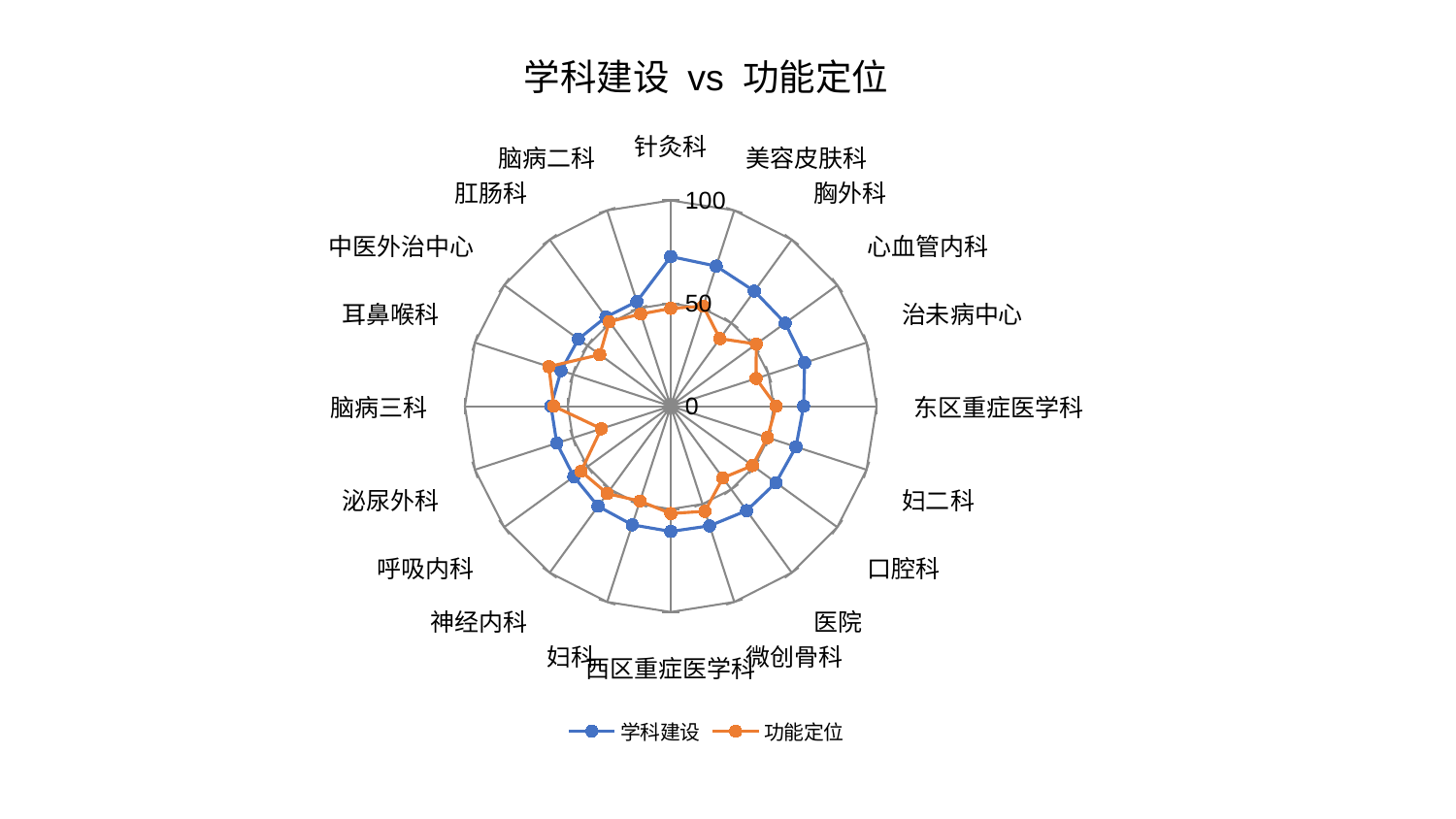

### Chart: 学科建设 vs 功能定位

| Category | 学科建设 | 功能定位 |
|---|---|---|
| 针灸科 | 72.71394706399975 | 47.53995029037269 |
| 美容皮肤科 | 71.56933408587862 | 51.05512837706424 |
| 胸外科 | 69.11666576775397 | 40.59508551864724 |
| 心血管内科 | 68.72284570403382 | 51.37703243817392 |
| 治未病中心 | 68.39875391013786 | 43.565481753819356 |
| 东区重症医学科 | 64.54049732158323 | 51.23046449693494 |
| 妇二科 | 63.98075927921778 | 49.36642004272965 |
| 口腔科 | 63.19593939787148 | 49.07369694709504 |
| 医院 | 62.73910434587565 | 43.09773074759336 |
| 微创骨科 | 61.14762395722594 | 53.7060457586954 |
| 西区重症医学科 | 60.86203687827131 | 52.16233788359913 |
| 妇科 | 60.6177718293278 | 48.48384695434626 |
| 神经内科 | 60.10065540128972 | 52.47795922471684 |
| 呼吸内科 | 58.20416972194143 | 53.87396998826642 |
| 泌尿外科 | 58.19733962770981 | 35.46483171387057 |
| 脑病三科 | 58.18333491860853 | 56.83937788556471 |
| 耳鼻喉科 | 56.00884003803281 | 62.24413627735147 |
| 中医外治中心 | 55.47004550007859 | 42.604310453307534 |
| 肛肠科 | 53.576516814275095 | 50.77662521010202 |
| 脑病二科 | 53.40471664183753 | 47.09615551868367 |
15